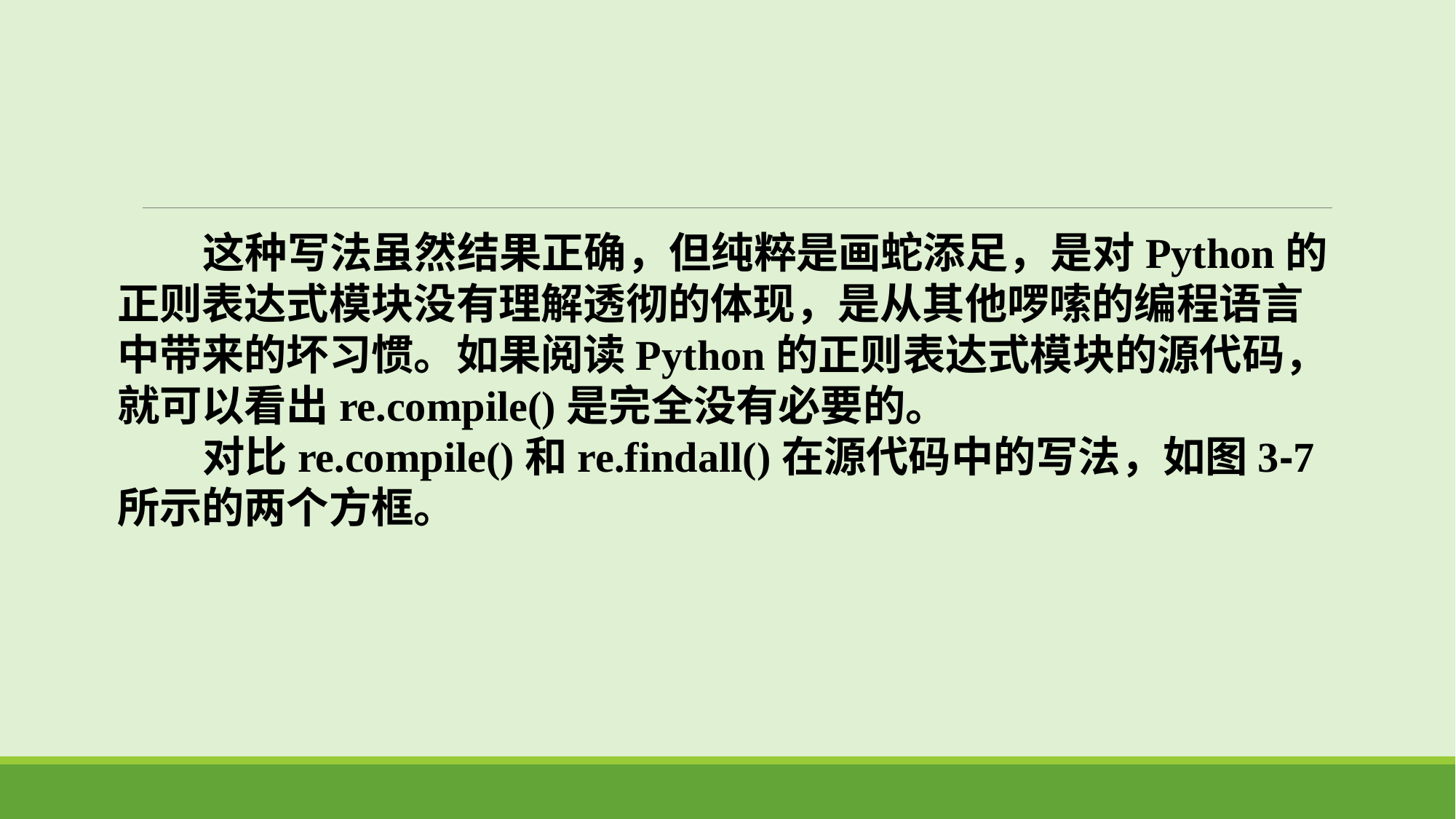

这种写法虽然结果正确，但纯粹是画蛇添足，是对Python的正则表达式模块没有理解透彻的体现，是从其他啰嗦的编程语言中带来的坏习惯。如果阅读Python的正则表达式模块的源代码，就可以看出re.compile()是完全没有必要的。
     对比re.compile()和re.findall()在源代码中的写法，如图3-7所示的两个方框。